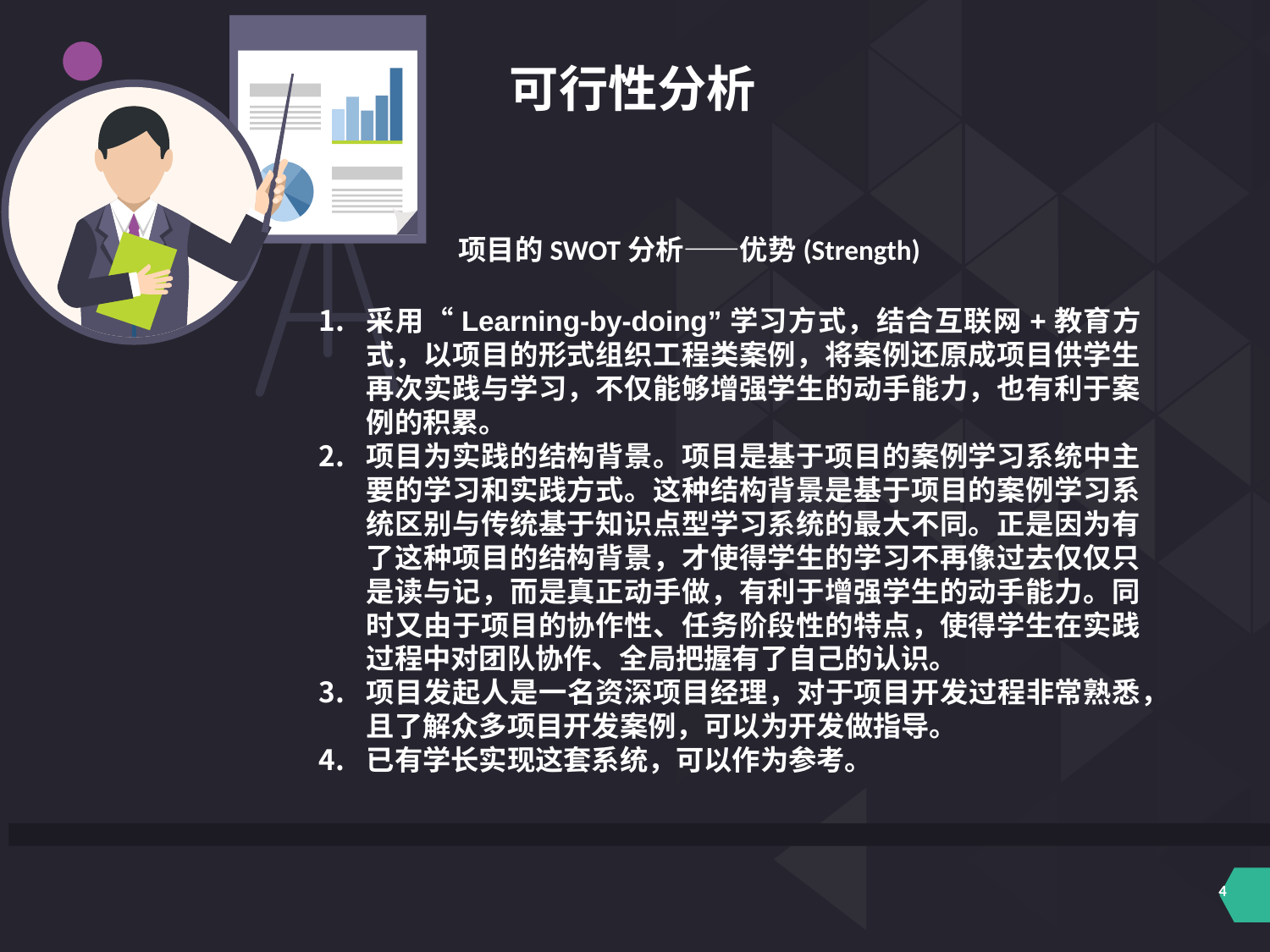

可行性分析

项目的SWOT分析——优势(Strength)

采用“Learning-by-doing”学习方式，结合互联网+教育方式，以项目的形式组织工程类案例，将案例还原成项目供学生再次实践与学习，不仅能够增强学生的动手能力，也有利于案例的积累。
项目为实践的结构背景。项目是基于项目的案例学习系统中主要的学习和实践方式。这种结构背景是基于项目的案例学习系统区别与传统基于知识点型学习系统的最大不同。正是因为有了这种项目的结构背景，才使得学生的学习不再像过去仅仅只是读与记，而是真正动手做，有利于增强学生的动手能力。同时又由于项目的协作性、任务阶段性的特点，使得学生在实践过程中对团队协作、全局把握有了自己的认识。
项目发起人是一名资深项目经理，对于项目开发过程非常熟悉，且了解众多项目开发案例，可以为开发做指导。
已有学长实现这套系统，可以作为参考。